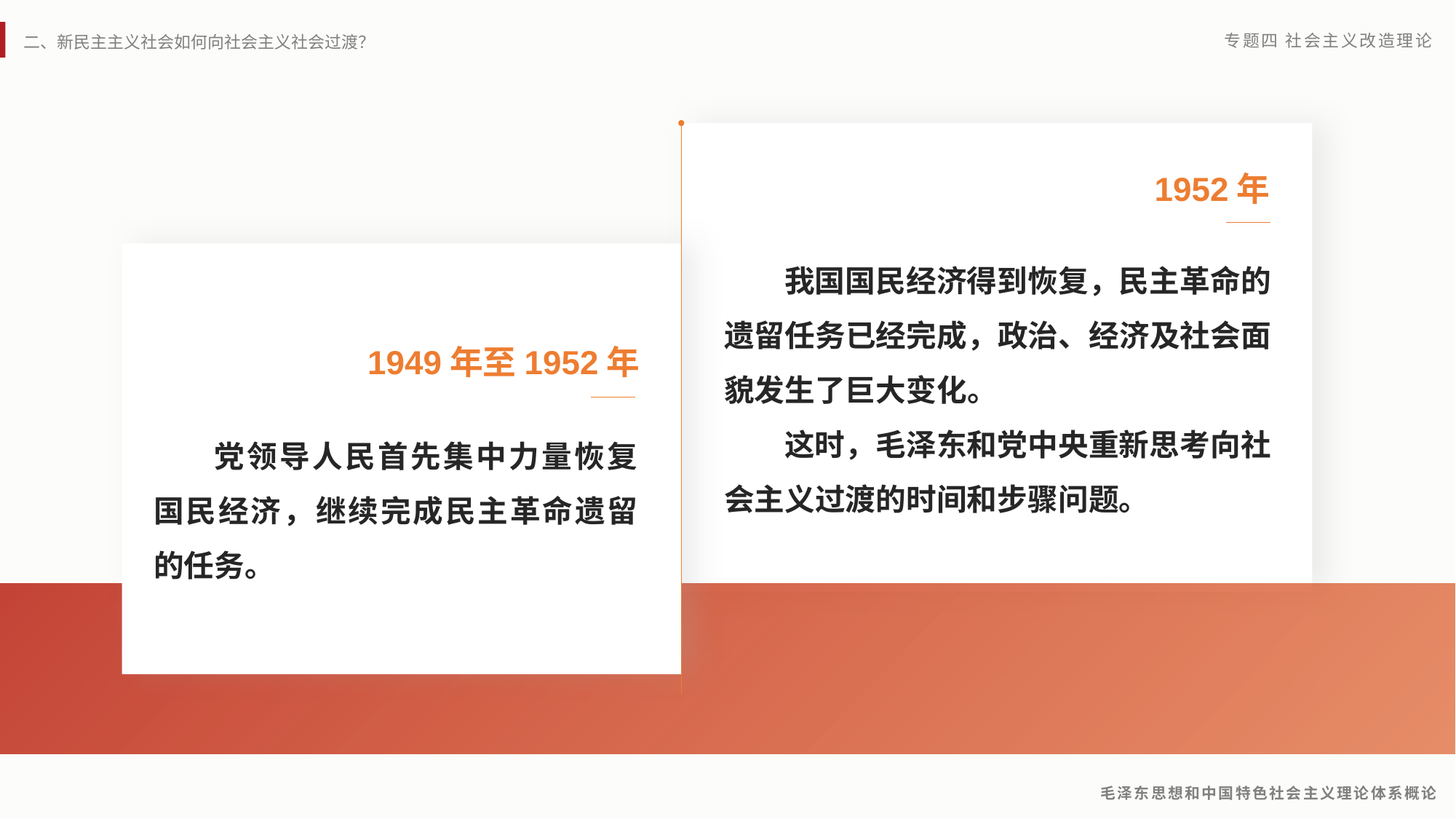

1952年
我国国民经济得到恢复，民主革命的遗留任务已经完成，政治、经济及社会面貌发生了巨大变化。
这时，毛泽东和党中央重新思考向社会主义过渡的时间和步骤问题。

1949年至1952年
党领导人民首先集中力量恢复国民经济，继续完成民主革命遗留的任务。